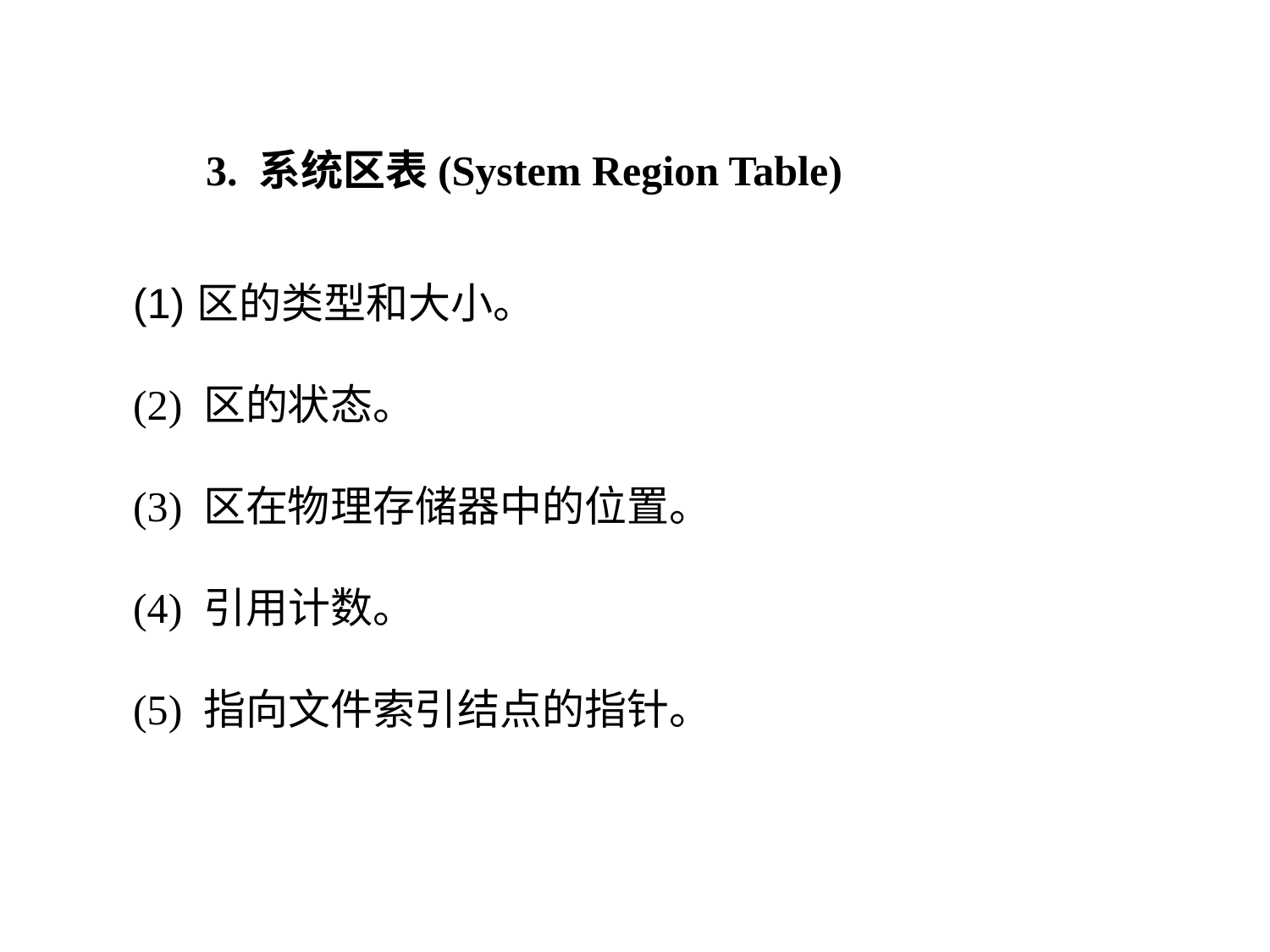

3. 系统区表(System Region Table)
区的类型和大小。
(2) 区的状态。
(3) 区在物理存储器中的位置。
(4) 引用计数。
(5) 指向文件索引结点的指针。